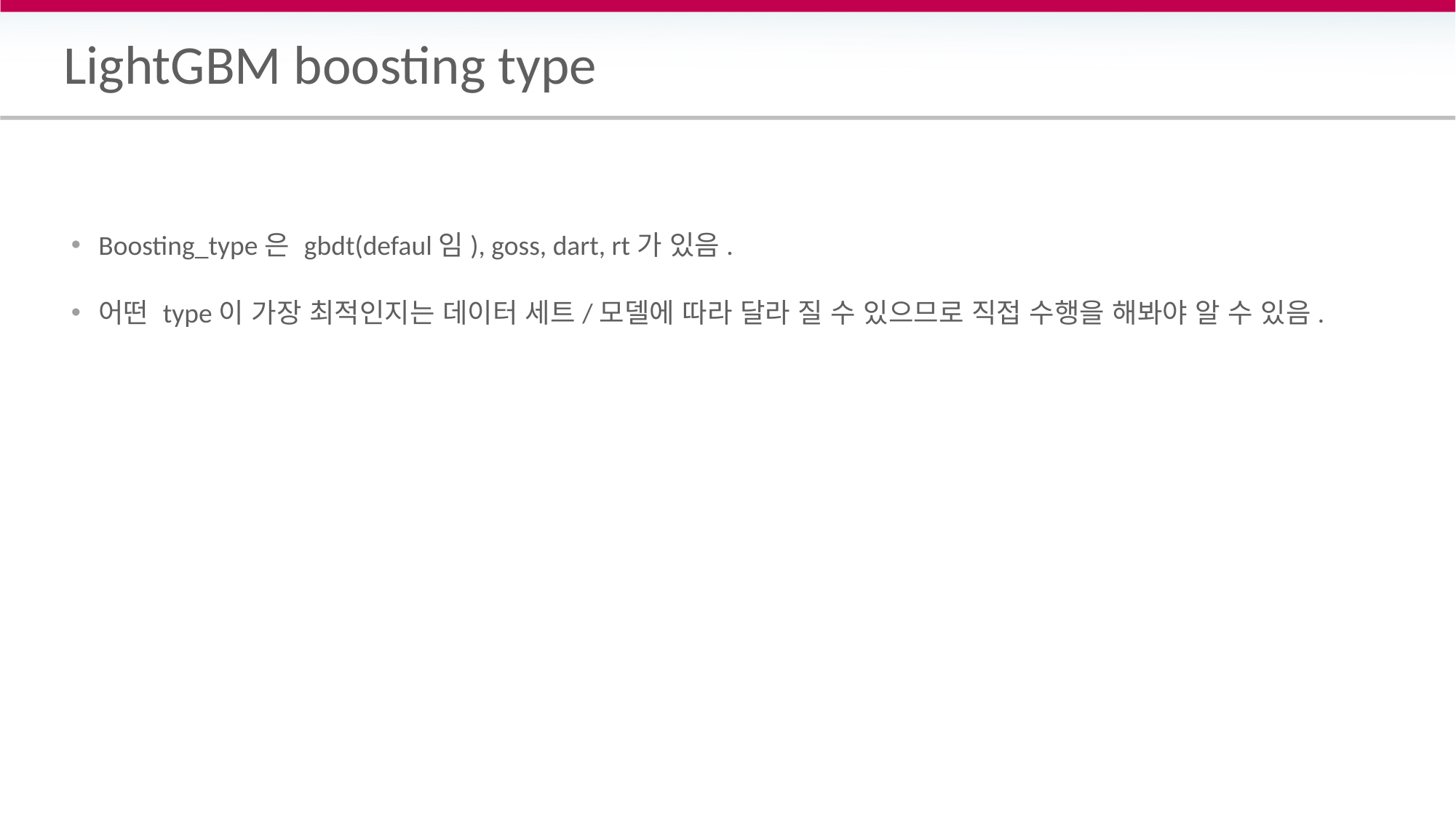

# LightGBM boosting type
Boosting_type은 gbdt(defaul임), goss, dart, rt가 있음.
어떤 type이 가장 최적인지는 데이터 세트/모델에 따라 달라 질 수 있으므로 직접 수행을 해봐야 알 수 있음.